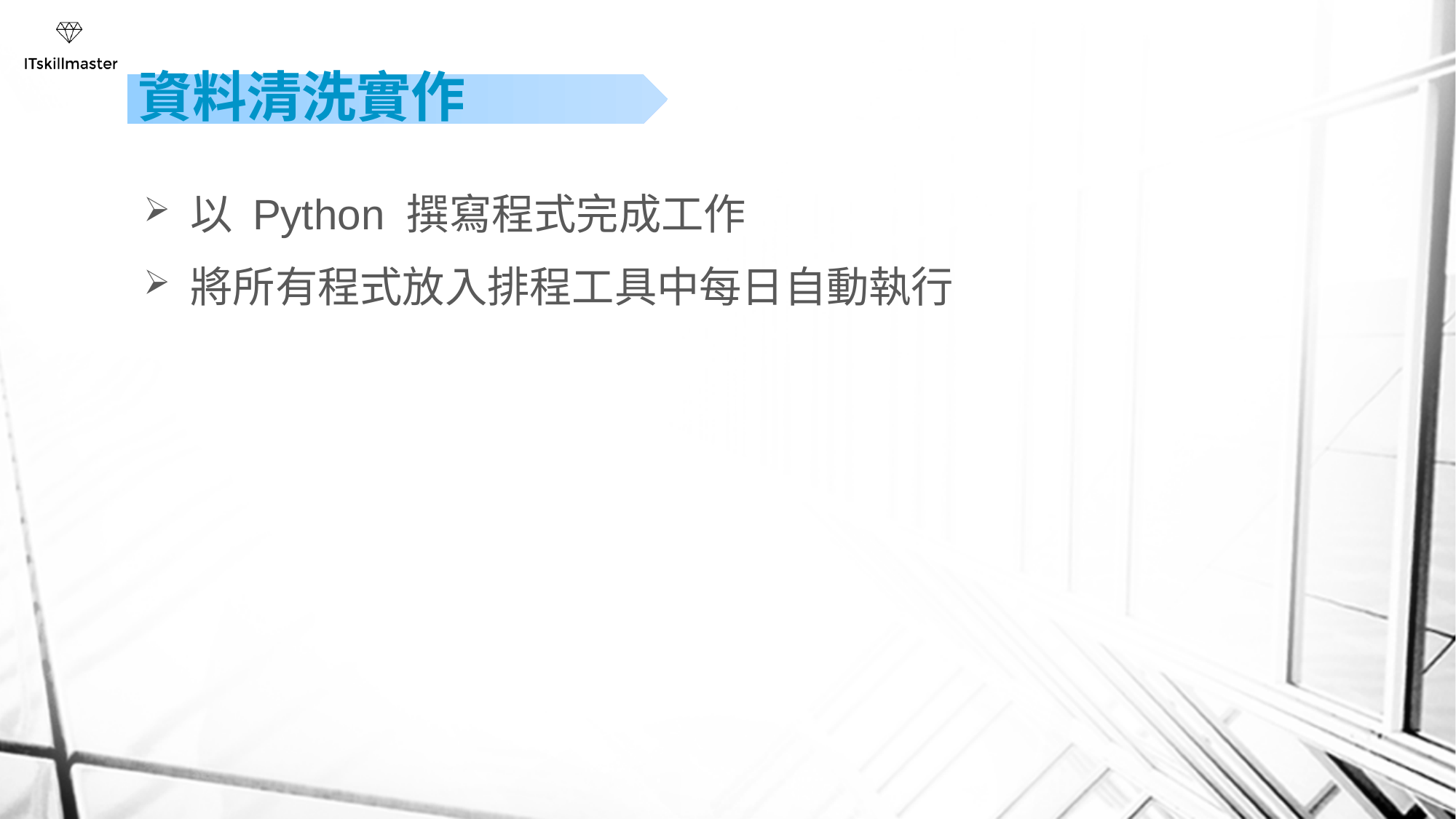

# 資料清洗實作
 以 Python 撰寫程式完成工作
 將所有程式放入排程工具中每日自動執行